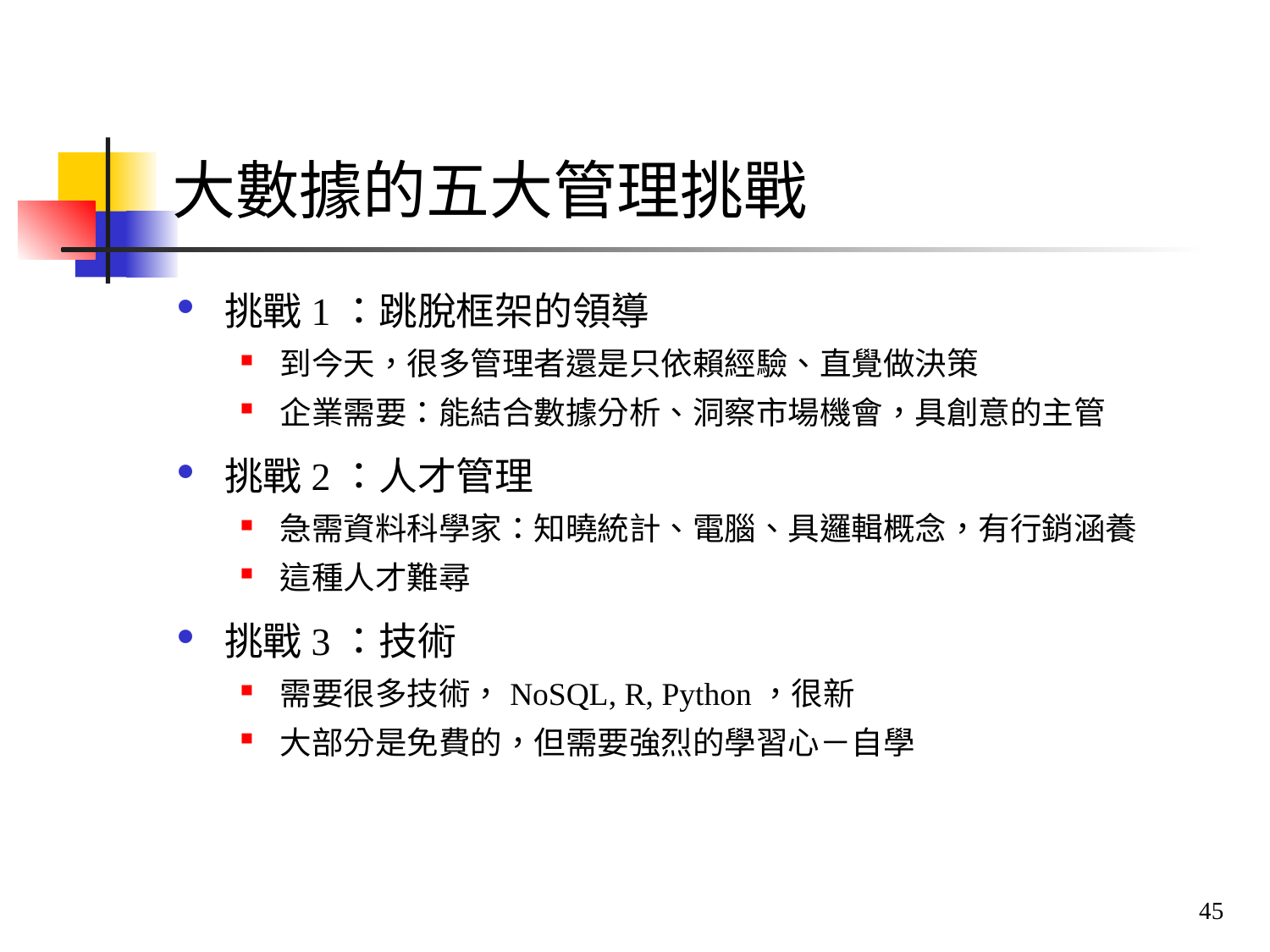

# 大數據的五大管理挑戰
挑戰1：跳脫框架的領導
到今天，很多管理者還是只依賴經驗、直覺做決策
企業需要：能結合數據分析、洞察市場機會，具創意的主管
挑戰2：人才管理
急需資料科學家：知曉統計、電腦、具邏輯概念，有行銷涵養
這種人才難尋
挑戰3：技術
需要很多技術，NoSQL, R, Python，很新
大部分是免費的，但需要強烈的學習心－自學